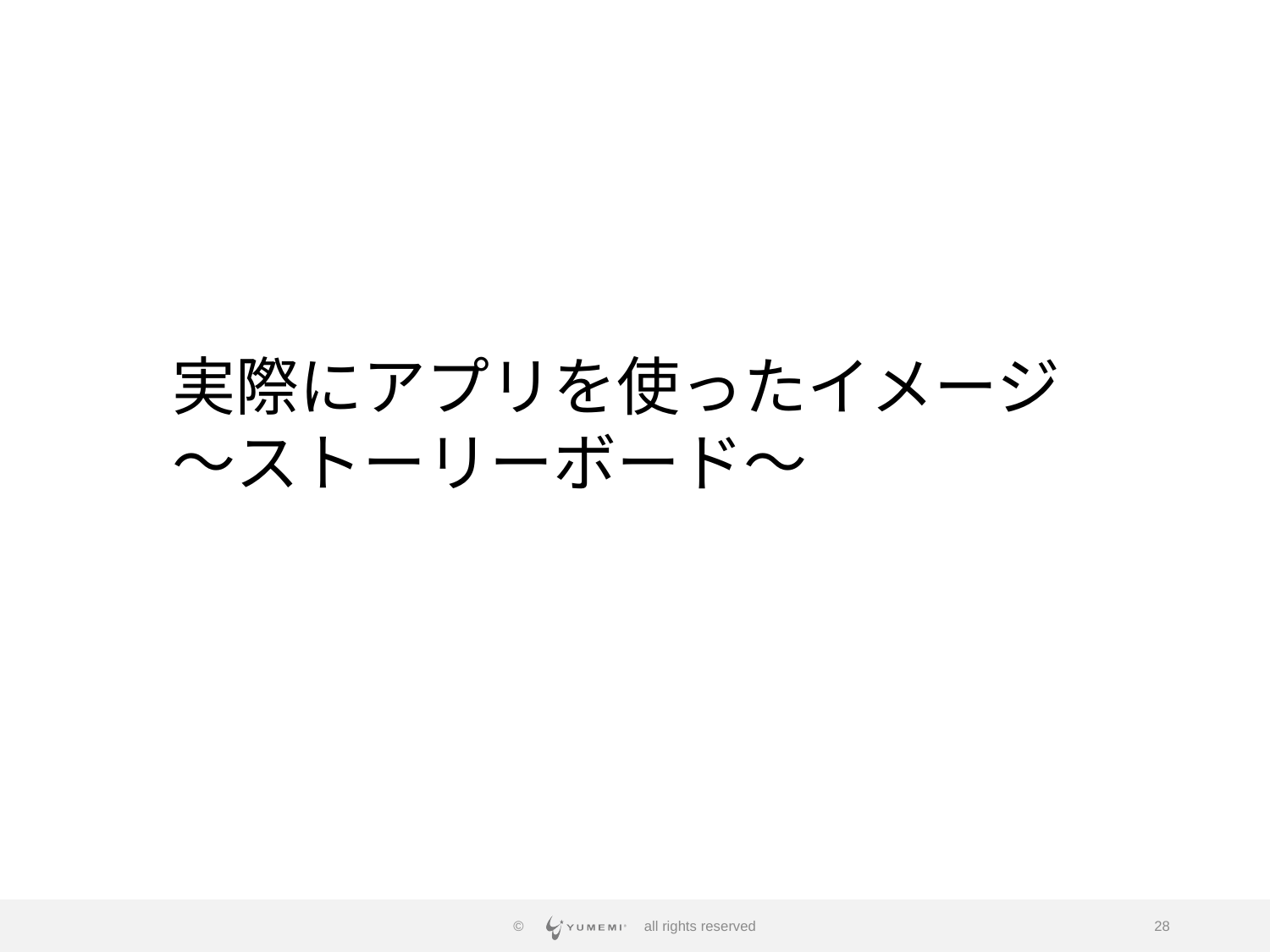

実際にアプリを使ったイメージ
～ストーリーボード～
©                              all rights reserved
28